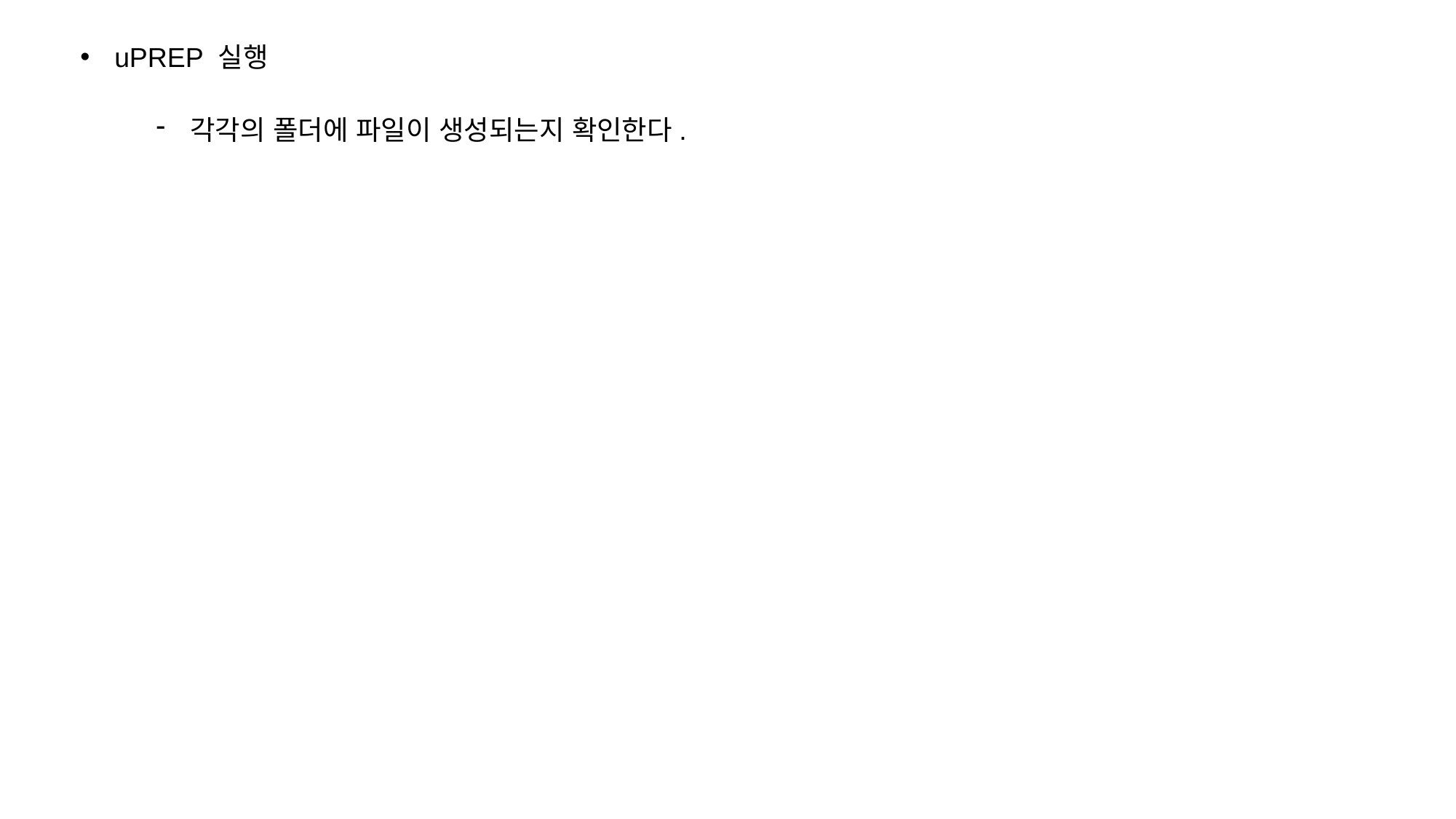

uPREP 실행
각각의 폴더에 파일이 생성되는지 확인한다.